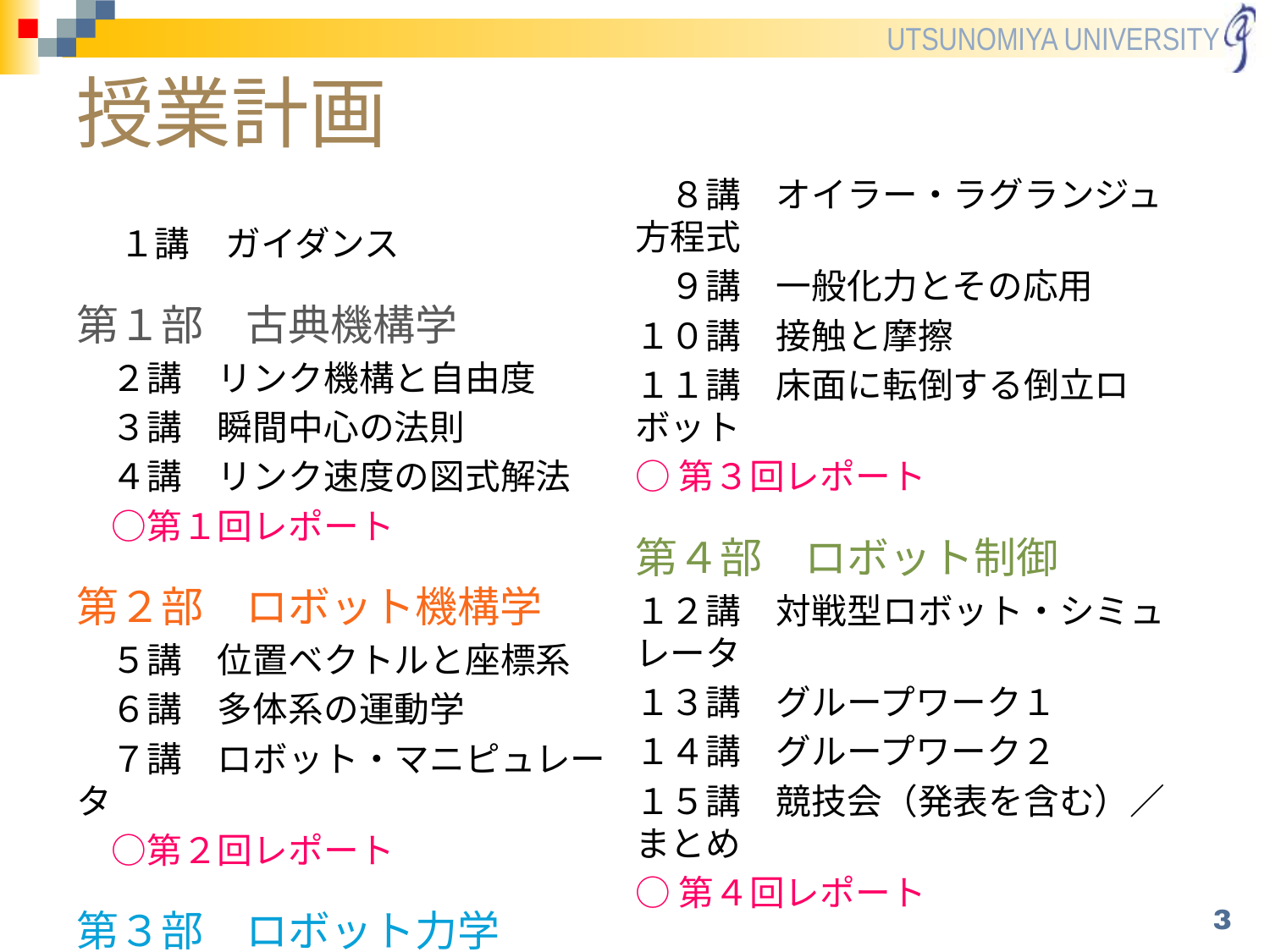

# 授業計画

　１講　ガイダンス
第１部　古典機構学
　２講　リンク機構と自由度
　３講　瞬間中心の法則
　４講　リンク速度の図式解法
　○第１回レポート
第２部　ロボット機構学
　５講　位置ベクトルと座標系
　６講　多体系の運動学
　７講　ロボット・マニピュレータ
　○第２回レポート
第３部　ロボット力学
　８講　オイラー・ラグランジュ方程式
　９講　一般化力とその応用
１０講　接触と摩擦
１１講　床面に転倒する倒立ロボット
○第３回レポート
第４部　ロボット制御
１２講　対戦型ロボット・シミュレータ
１３講　グループワーク１
１４講　グループワーク２
１５講　競技会（発表を含む）／まとめ
○第４回レポート

3